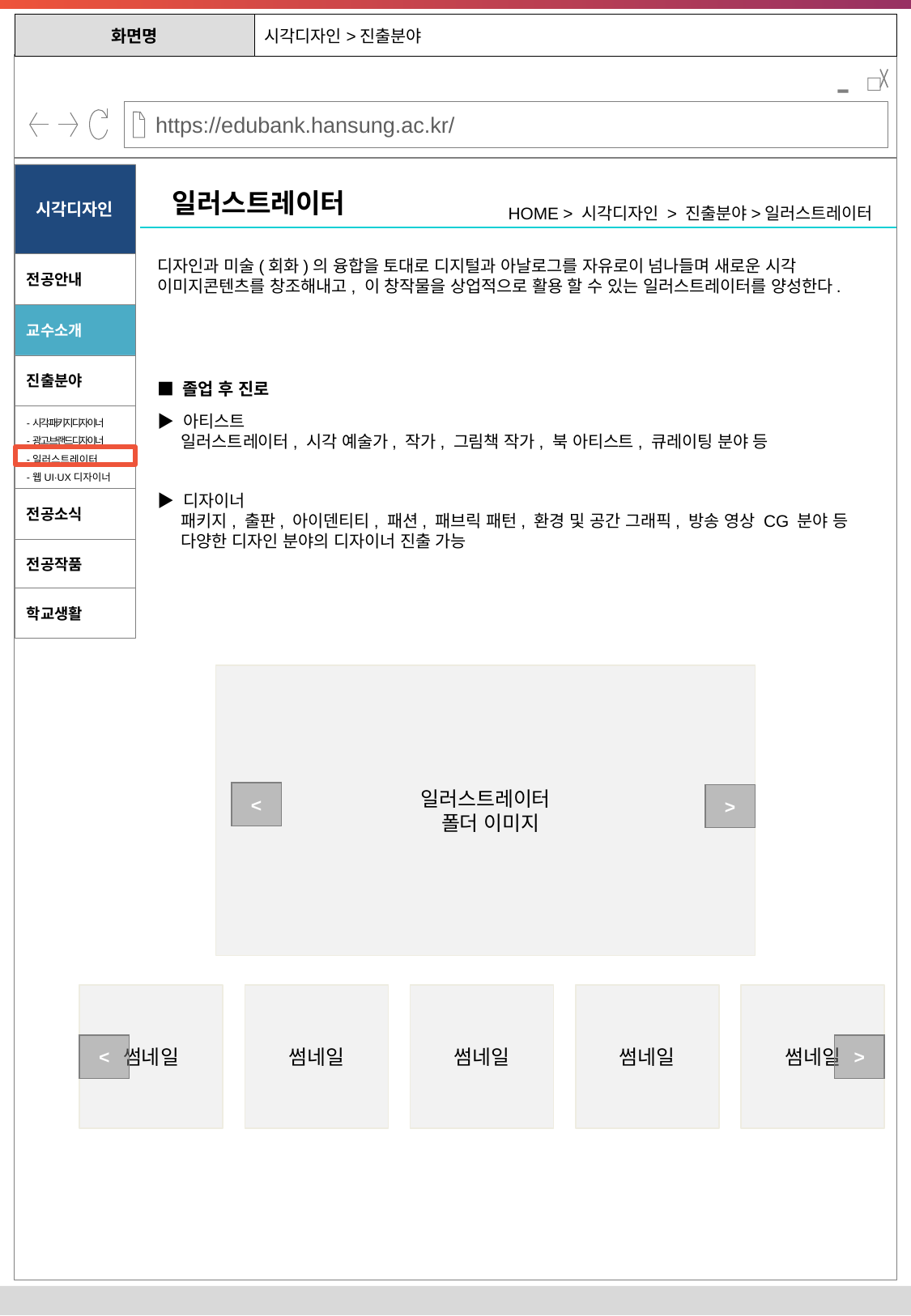

| 화면명 | 시각디자인>진출분야 |
| --- | --- |
-
시각디자인
일러스트레이터
HOME > 시각디자인 > 진출분야>일러스트레이터
디자인과 미술(회화)의 융합을 토대로 디지털과 아날로그를 자유로이 넘나들며 새로운 시각 이미지콘텐츠를 창조해내고, 이 창작물을 상업적으로 활용 할 수 있는 일러스트레이터를 양성한다.
전공안내
교수소개
진출분야
■ 졸업 후 진로
▶ 아티스트
일러스트레이터, 시각 예술가, 작가, 그림책 작가, 북 아티스트, 큐레이팅 분야 등
-시각∙패키지디자이너
-광고∙브랜드디자이너
-일러스트레이터
-웹UI∙UX디자이너

▶ 디자이너
패키지, 출판, 아이덴티티, 패션, 패브릭 패턴, 환경 및 공간 그래픽, 방송 영상 CG 분야 등 다양한 디자인 분야의 디자이너 진출 가능
전공소식
전공작품
학교생활
일러스트레이터
 폴더 이미지
<
>
썸네일
썸네일
썸네일
썸네일
썸네일
<
>